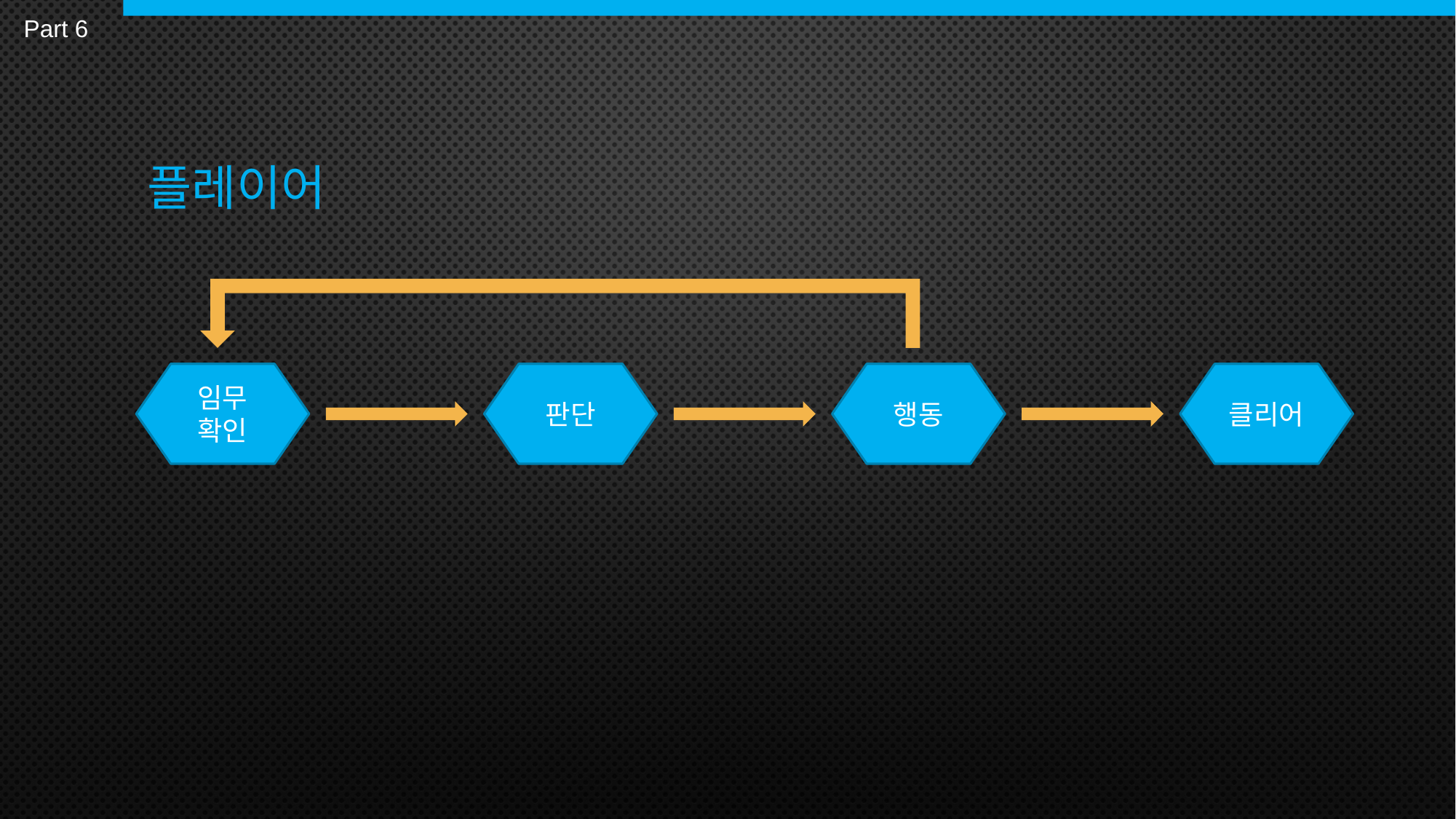

Part 6
# 플레이어

클리어
임무 확인
판단
행동